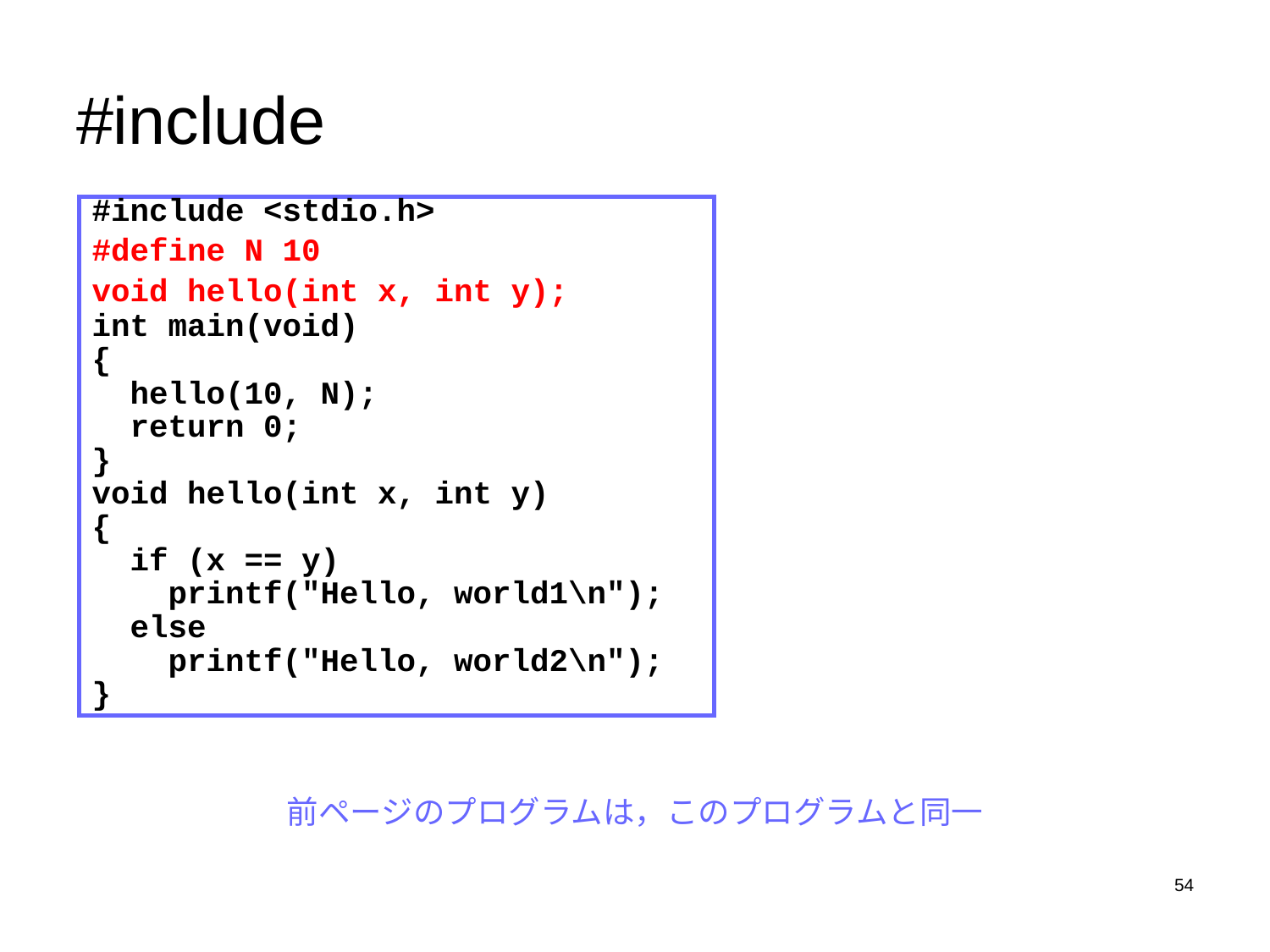

# #include
#include <stdio.h>
#define N 10
void hello(int x, int y);
int main(void)
{
  hello(10, N);
  return 0;
}
void hello(int x, int y)
{
  if (x == y)
    printf("Hello, world1\n");
  else
    printf("Hello, world2\n");
}
前ページのプログラムは，このプログラムと同一
54